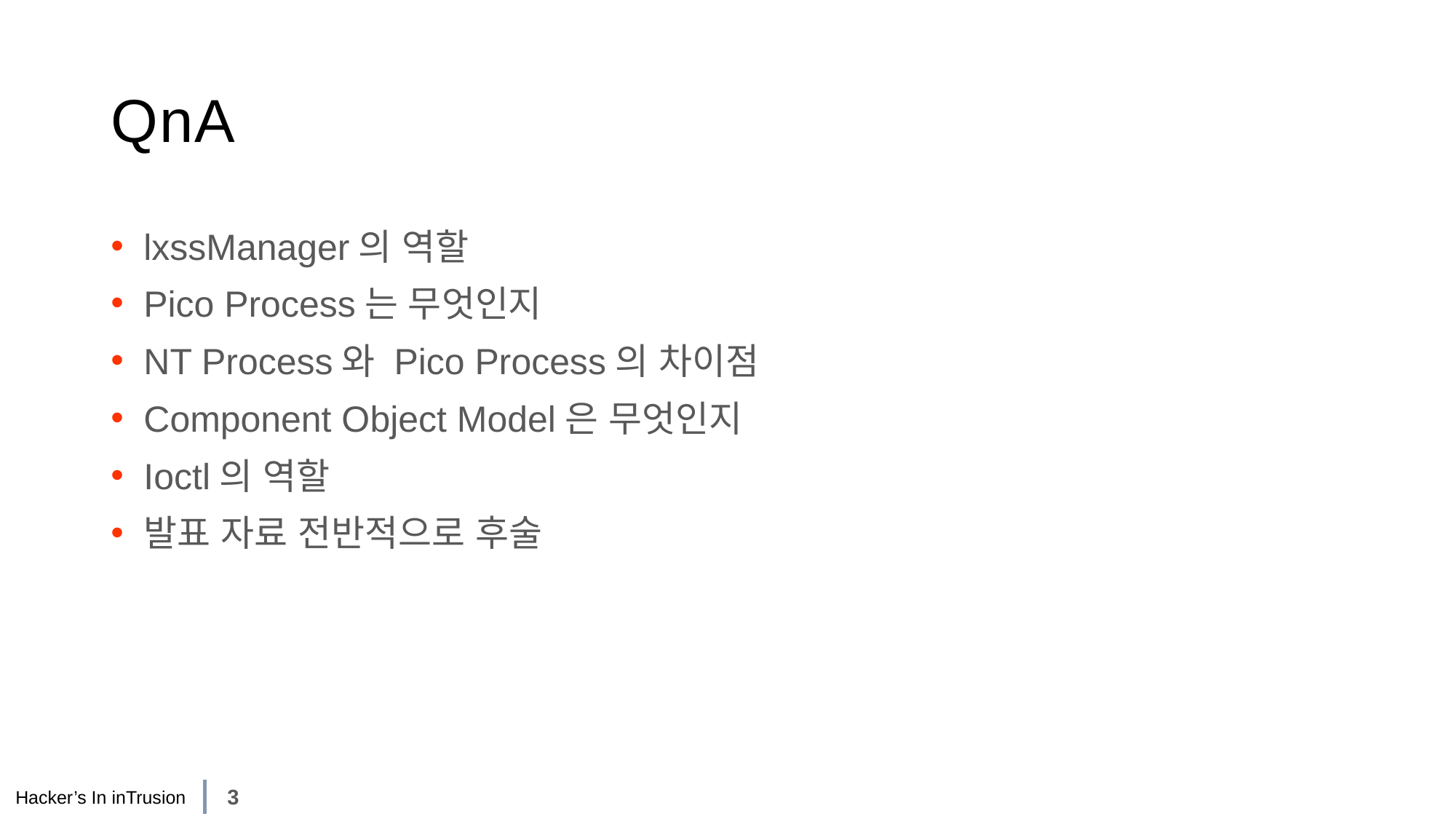

# QnA
lxssManager의 역할
Pico Process는 무엇인지
NT Process와 Pico Process의 차이점
Component Object Model은 무엇인지
Ioctl의 역할
발표 자료 전반적으로 후술